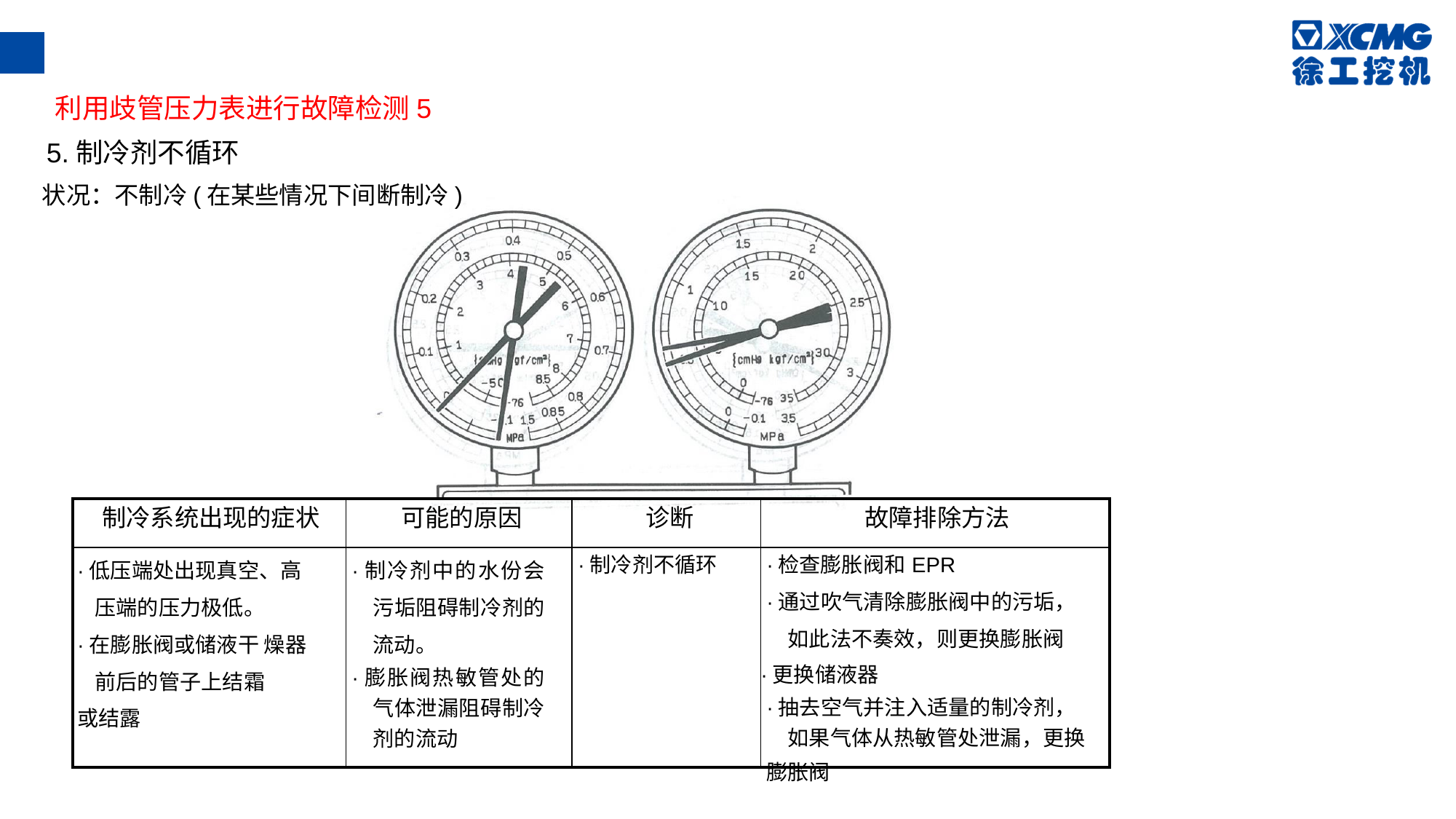

利用歧管压力表进行故障检测5
5.制冷剂不循环
状况：不制冷(在某些情况下间断制冷)

| 制冷系统出现的症状 | 可能的原因 | 诊断 | 故障排除方法 |
| --- | --- | --- | --- |
| ·低压端处出现真空、高 压端的压力极低。 ·在膨胀阀或储液干 燥器前后的管子上结霜 或结露 | ·制冷剂中的水份会 污垢阻碍制冷剂的 流动。 ·膨胀阀热敏管处的 气体泄漏阻碍制冷 剂的流动 | ·制冷剂不循环 | ·检查膨胀阀和EPR ·通过吹气清除膨胀阀中的污垢， 如此法不奏效，则更换膨胀阀 ·更换储液器 ·抽去空气并注入适量的制冷剂， 如果气体从热敏管处泄漏，更换 膨胀阀 |